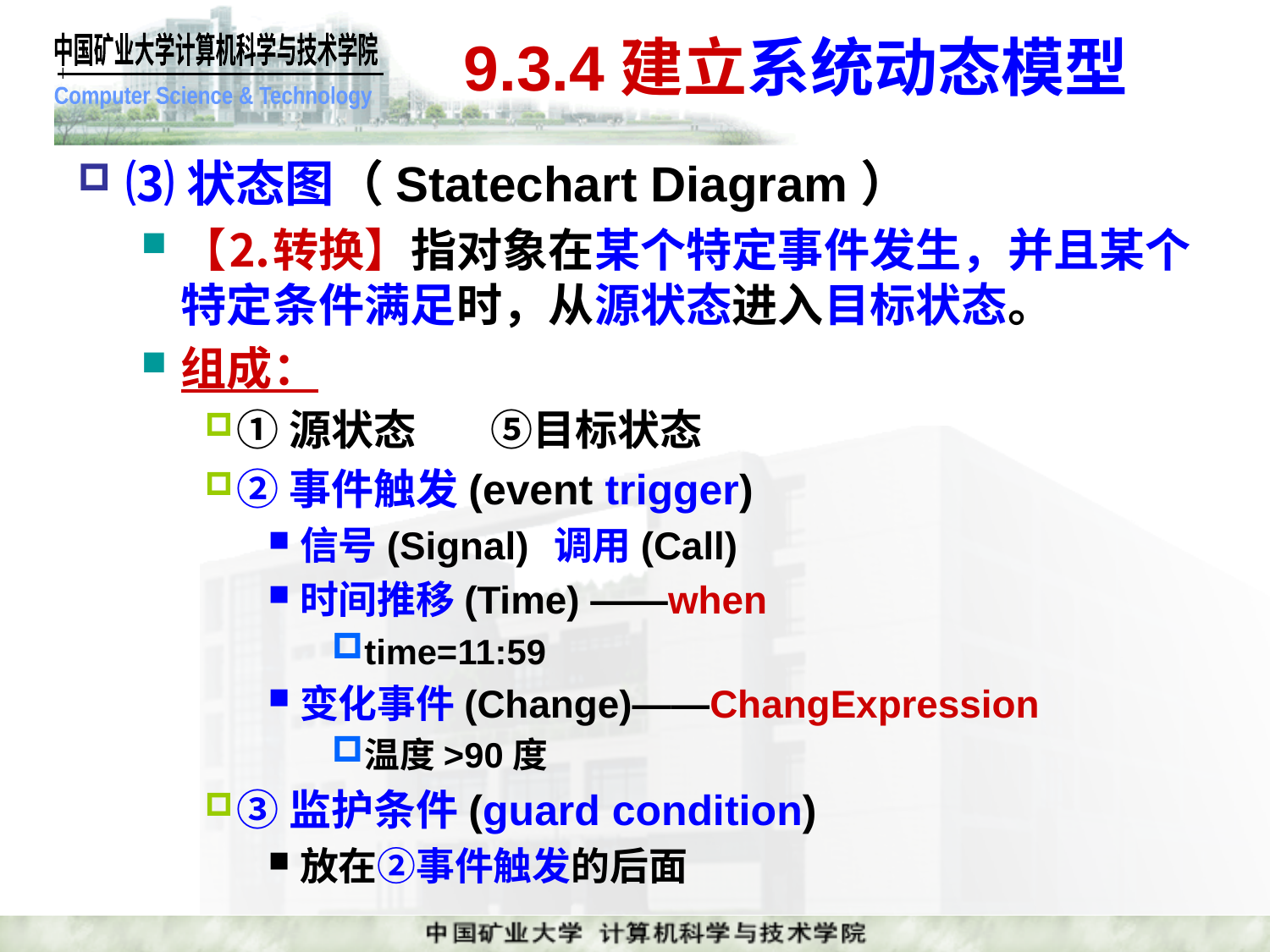

# 9.3.4建立系统动态模型
⑶状态图（Statechart Diagram）
【⒉转换】指对象在某个特定事件发生，并且某个特定条件满足时，从源状态进入目标状态。
组成：
①源状态	⑤目标状态
②事件触发(event trigger)
信号(Signal)	调用(Call)
时间推移(Time) ——when
time=11:59
变化事件(Change)——ChangExpression
温度>90度
③监护条件(guard condition)
放在②事件触发的后面
226